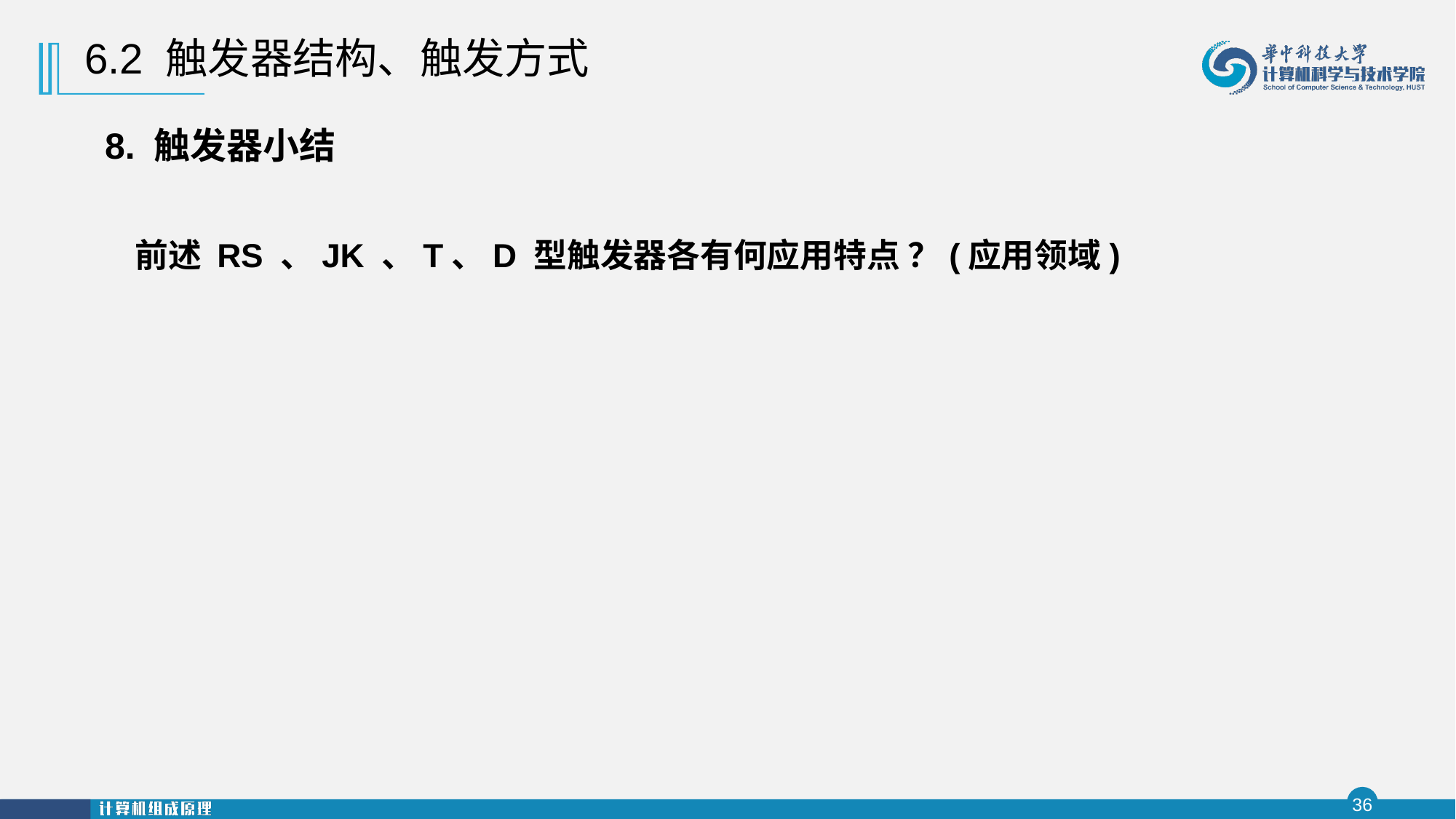

6.2 触发器结构、触发方式
8. 触发器小结
前述 RS 、JK 、T、D 型触发器各有何应用特点 ？(应用领域)